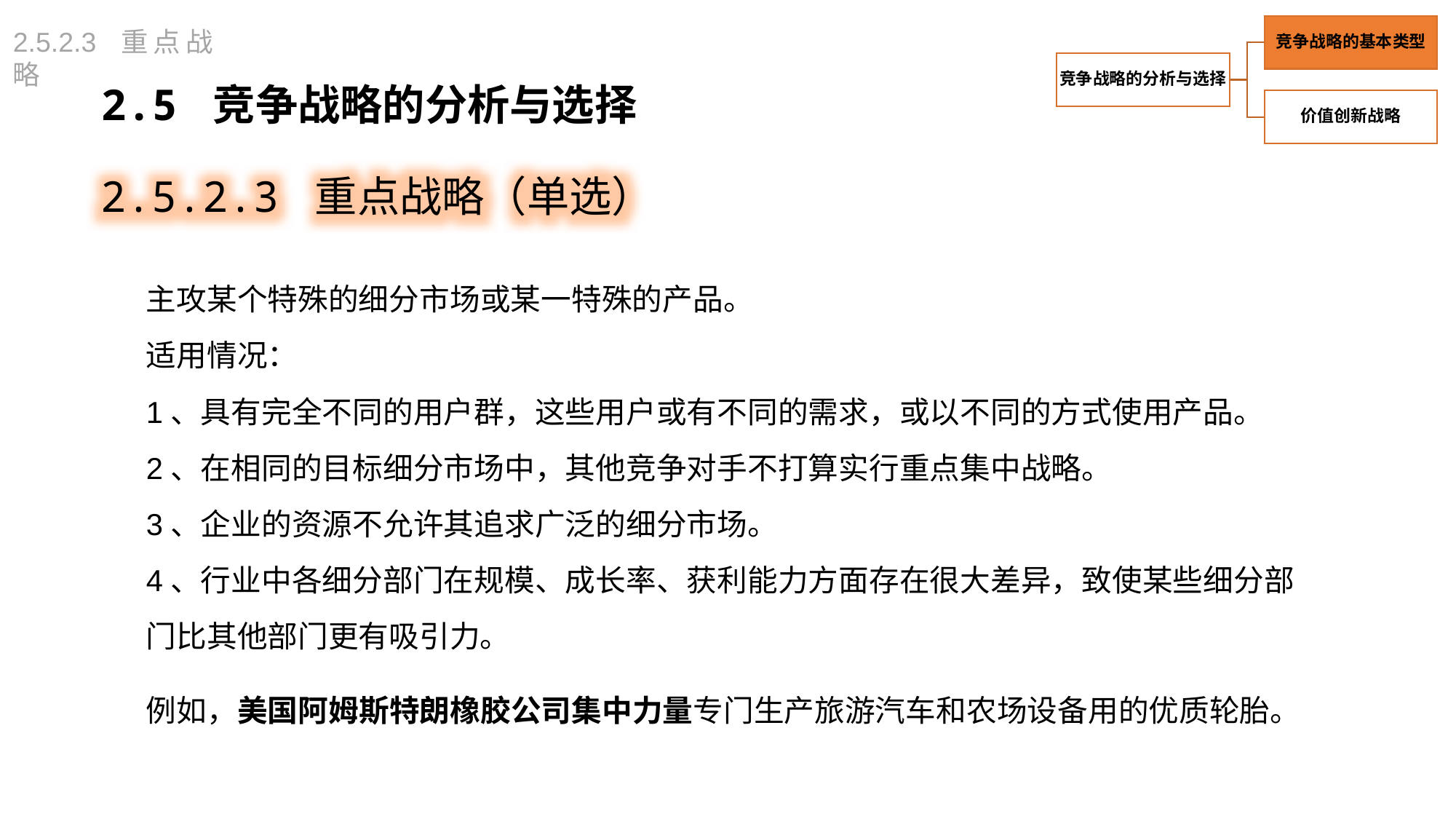

竞争战略的分析与选择
竞争战略的基本类型
价值创新战略
2.5.2.3 重点战略
2.5 竞争战略的分析与选择
2.5.2.3 重点战略（单选）
主攻某个特殊的细分市场或某一特殊的产品。
适用情况：
1、具有完全不同的用户群，这些用户或有不同的需求，或以不同的方式使用产品。
2、在相同的目标细分市场中，其他竞争对手不打算实行重点集中战略。
3、企业的资源不允许其追求广泛的细分市场。
4、行业中各细分部门在规模、成长率、获利能力方面存在很大差异，致使某些细分部门比其他部门更有吸引力。
例如，美国阿姆斯特朗橡胶公司集中力量专门生产旅游汽车和农场设备用的优质轮胎。